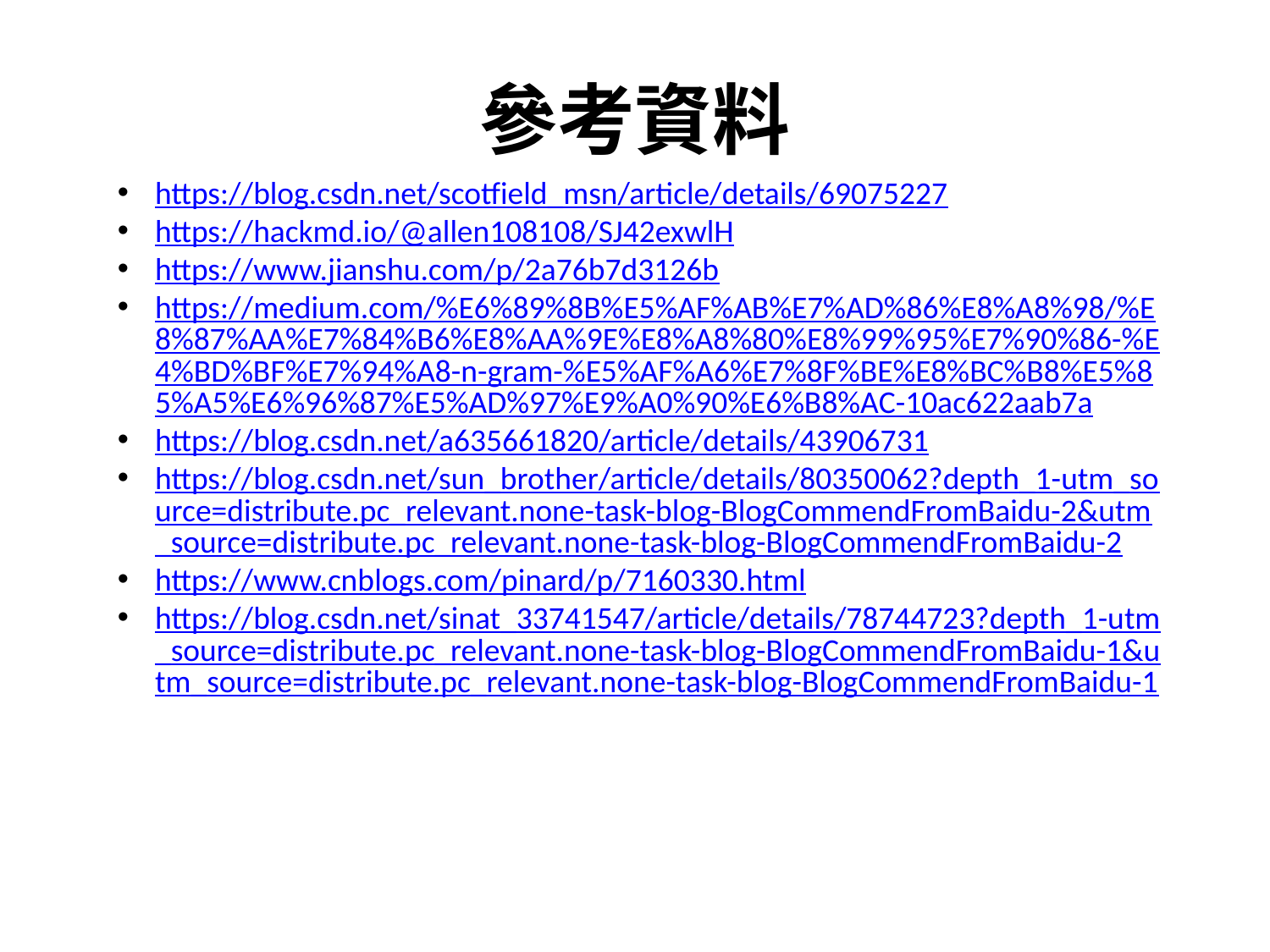

# 參考資料
https://blog.csdn.net/scotfield_msn/article/details/69075227
https://hackmd.io/@allen108108/SJ42exwlH
https://www.jianshu.com/p/2a76b7d3126b
https://medium.com/%E6%89%8B%E5%AF%AB%E7%AD%86%E8%A8%98/%E8%87%AA%E7%84%B6%E8%AA%9E%E8%A8%80%E8%99%95%E7%90%86-%E4%BD%BF%E7%94%A8-n-gram-%E5%AF%A6%E7%8F%BE%E8%BC%B8%E5%85%A5%E6%96%87%E5%AD%97%E9%A0%90%E6%B8%AC-10ac622aab7a
https://blog.csdn.net/a635661820/article/details/43906731
https://blog.csdn.net/sun_brother/article/details/80350062?depth_1-utm_source=distribute.pc_relevant.none-task-blog-BlogCommendFromBaidu-2&utm_source=distribute.pc_relevant.none-task-blog-BlogCommendFromBaidu-2
https://www.cnblogs.com/pinard/p/7160330.html
https://blog.csdn.net/sinat_33741547/article/details/78744723?depth_1-utm_source=distribute.pc_relevant.none-task-blog-BlogCommendFromBaidu-1&utm_source=distribute.pc_relevant.none-task-blog-BlogCommendFromBaidu-1